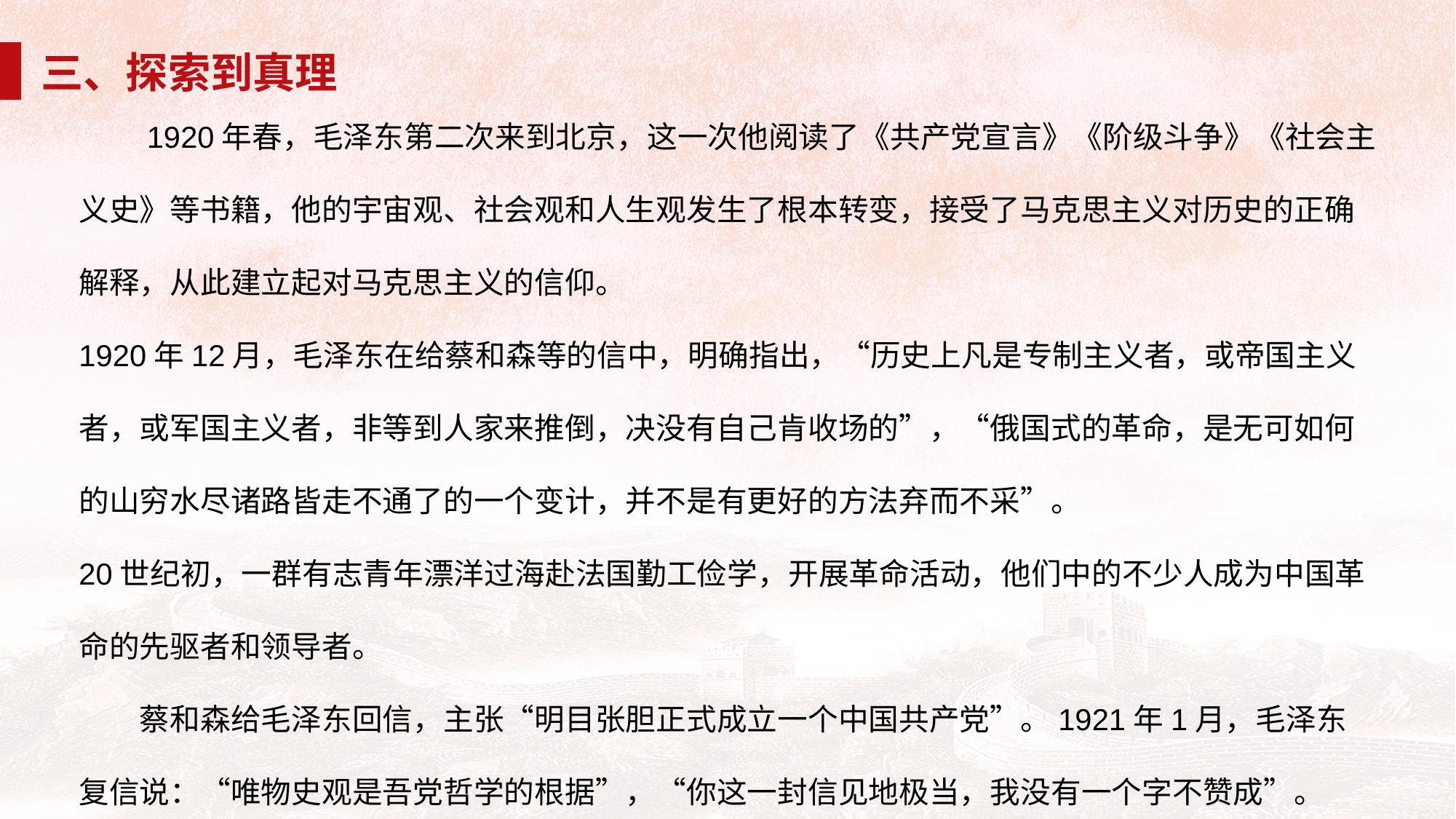

三、探索到真理

　　1920年春，毛泽东第二次来到北京，这一次他阅读了《共产党宣言》《阶级斗争》《社会主义史》等书籍，他的宇宙观、社会观和人生观发生了根本转变，接受了马克思主义对历史的正确解释，从此建立起对马克思主义的信仰。
1920年12月，毛泽东在给蔡和森等的信中，明确指出，“历史上凡是专制主义者，或帝国主义者，或军国主义者，非等到人家来推倒，决没有自己肯收场的”，“俄国式的革命，是无可如何的山穷水尽诸路皆走不通了的一个变计，并不是有更好的方法弃而不采”。
20世纪初，一群有志青年漂洋过海赴法国勤工俭学，开展革命活动，他们中的不少人成为中国革命的先驱者和领导者。
　　蔡和森给毛泽东回信，主张“明目张胆正式成立一个中国共产党”。1921年1月，毛泽东复信说：“唯物史观是吾党哲学的根据”，“你这一封信见地极当，我没有一个字不赞成”。